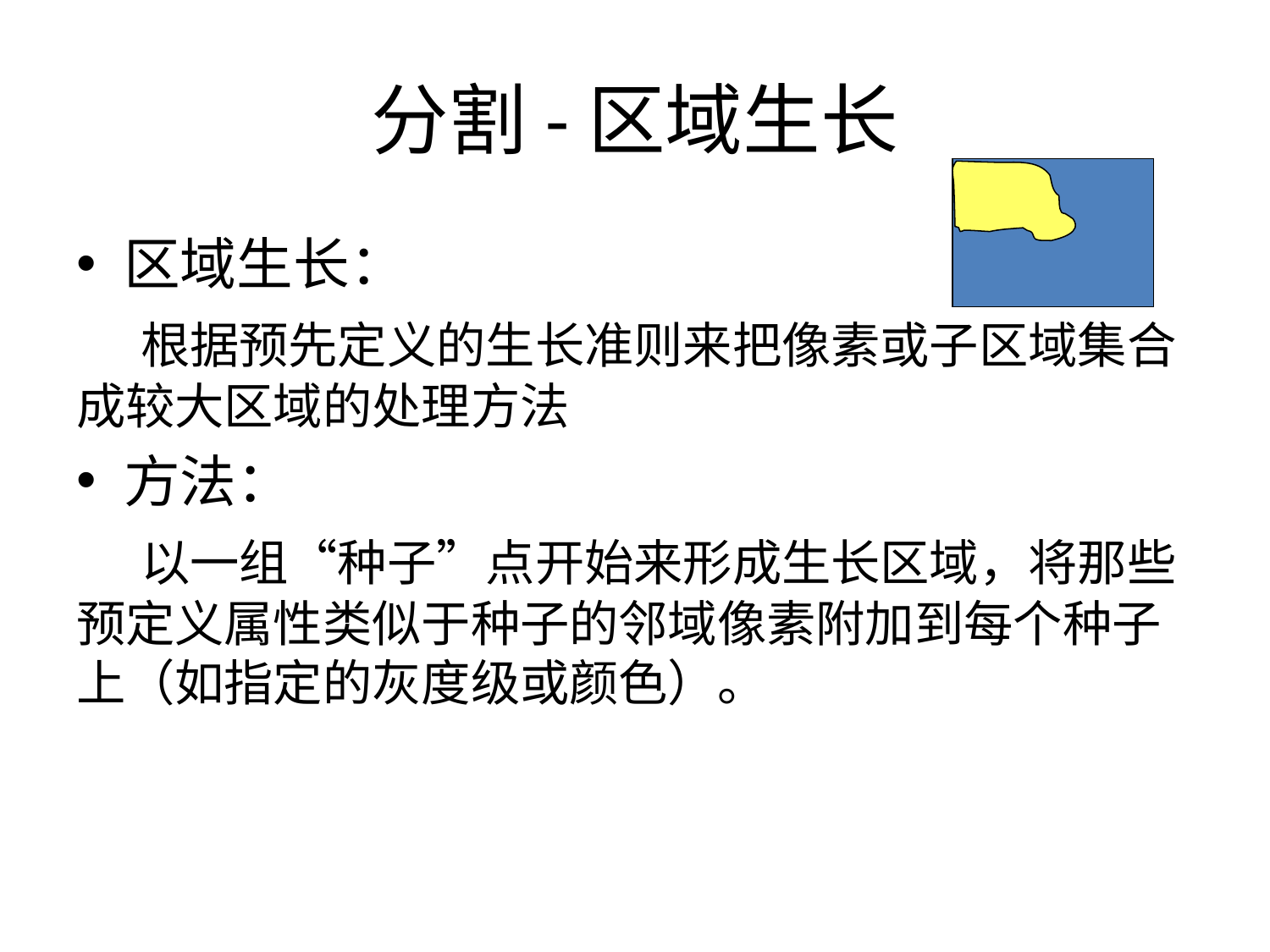

# 分割-区域生长

区域生长：
    根据预先定义的生长准则来把像素或子区域集合成较大区域的处理方法
方法：
    以一组“种子”点开始来形成生长区域，将那些预定义属性类似于种子的邻域像素附加到每个种子上（如指定的灰度级或颜色）。